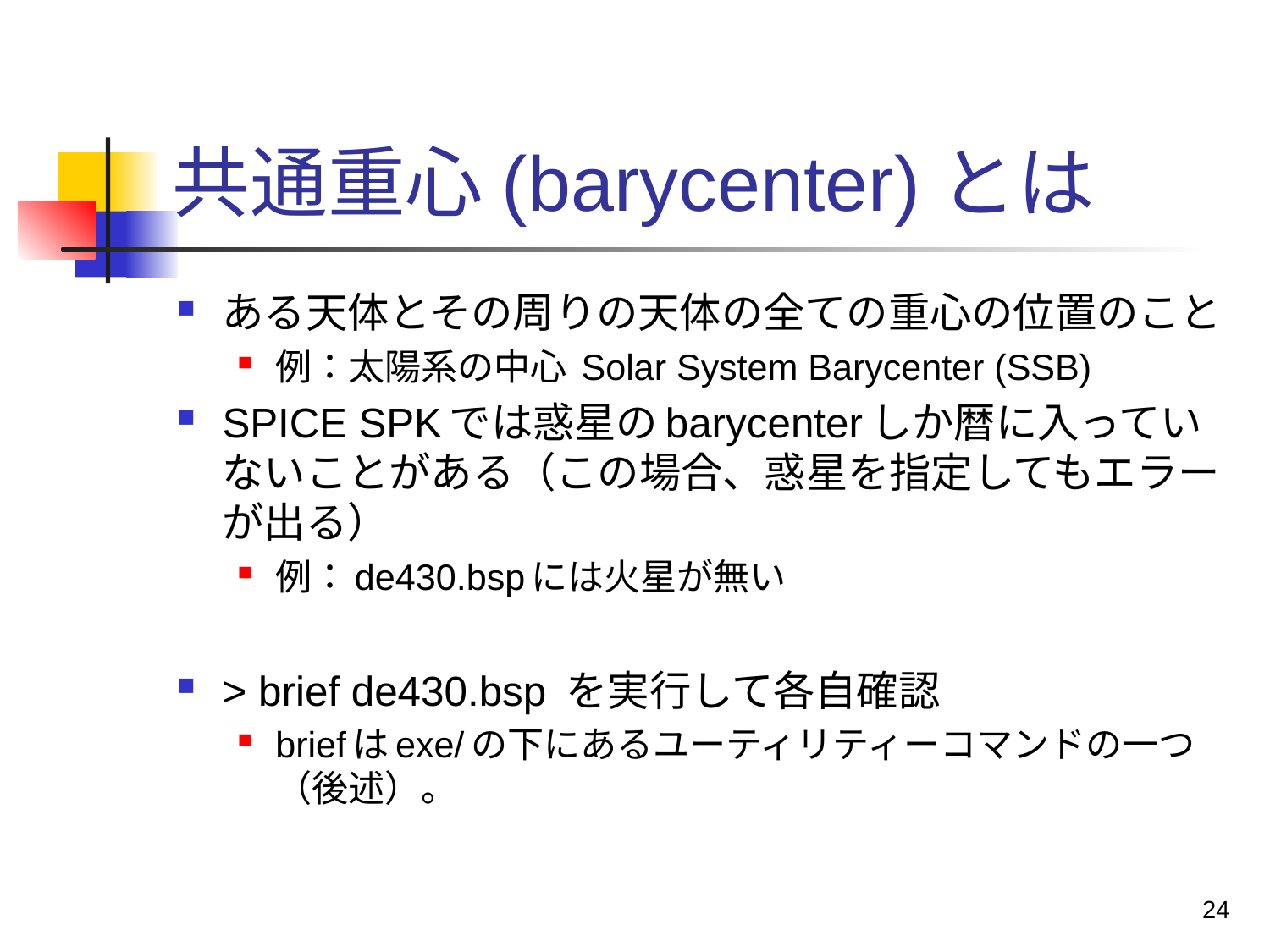

# 共通重心(barycenter)とは
ある天体とその周りの天体の全ての重心の位置のこと
例：太陽系の中心 Solar System Barycenter (SSB)
SPICE SPKでは惑星のbarycenterしか暦に入っていないことがある（この場合、惑星を指定してもエラーが出る）
例：de430.bspには火星が無い

> brief de430.bsp を実行して各自確認
briefはexe/の下にあるユーティリティーコマンドの一つ（後述）。
24